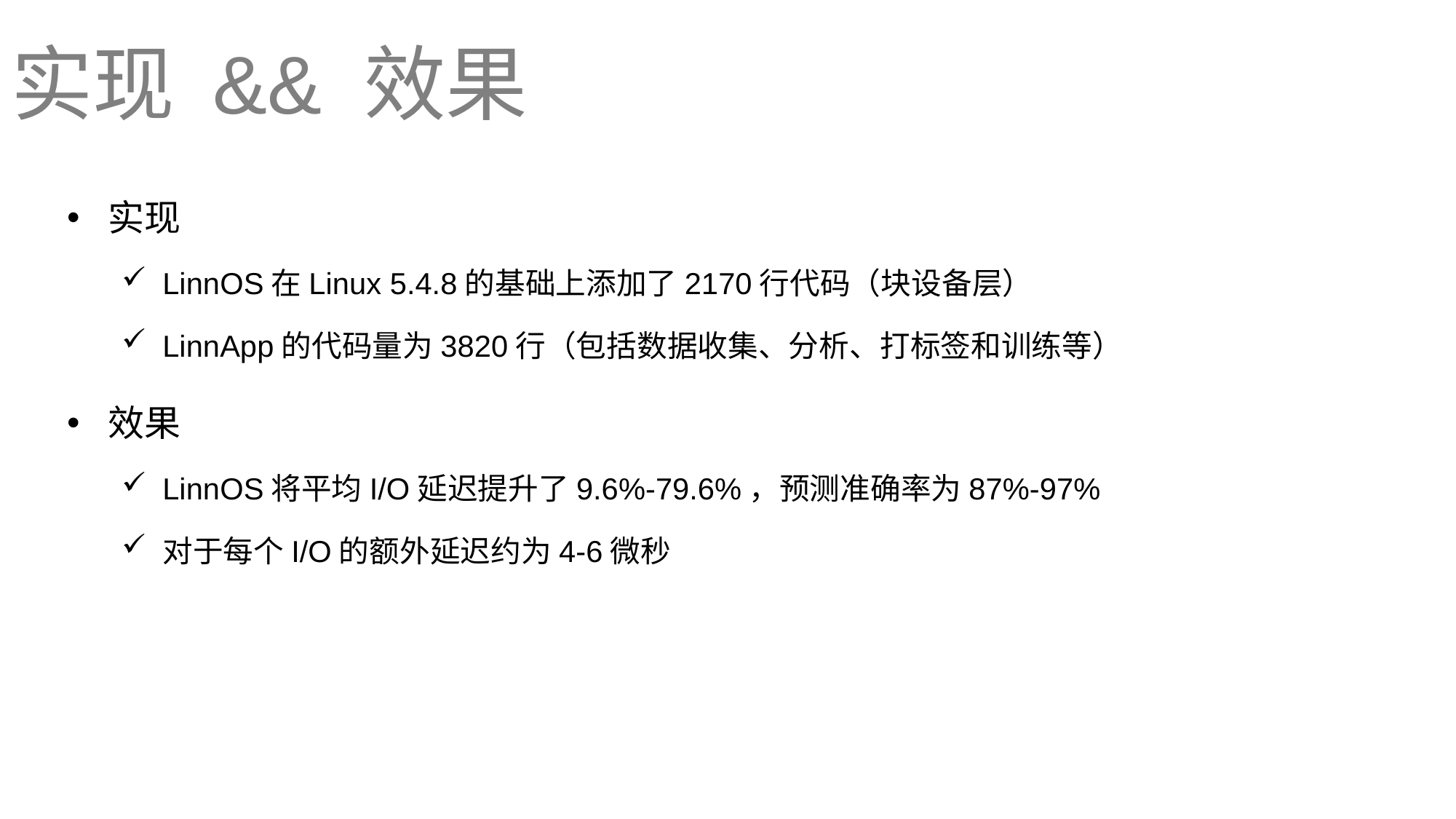

# 实现 && 效果
实现
LinnOS在Linux 5.4.8的基础上添加了2170行代码（块设备层）
LinnApp的代码量为3820行（包括数据收集、分析、打标签和训练等）
效果
LinnOS将平均I/O延迟提升了9.6%-79.6%，预测准确率为87%-97%
对于每个I/O的额外延迟约为4-6微秒